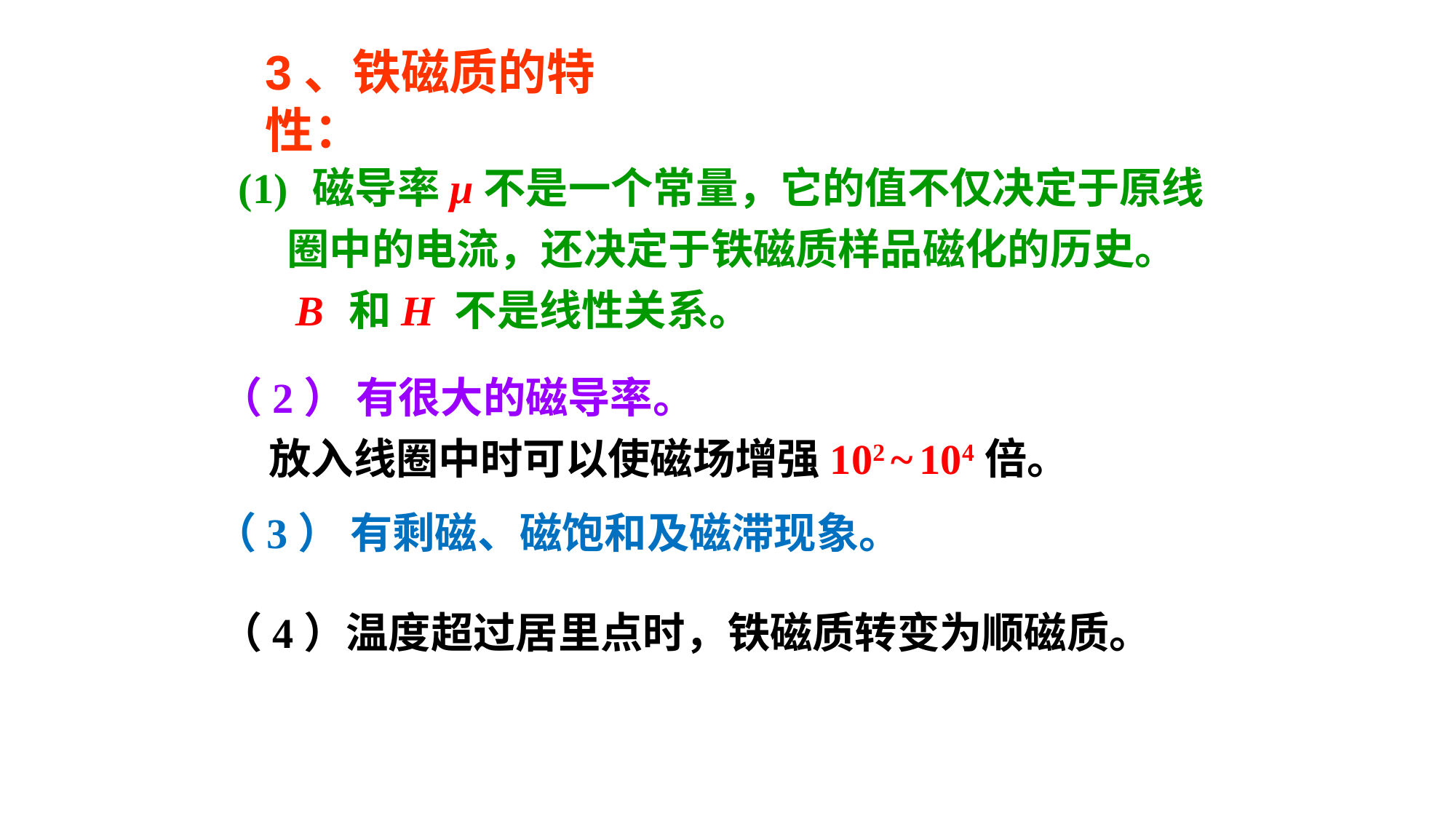

3、铁磁质的特性：
(1) 磁导率μ不是一个常量，它的值不仅决定于原线
    圈中的电流，还决定于铁磁质样品磁化的历史。
    B 和H 不是线性关系。
（2） 有很大的磁导率。
    放入线圈中时可以使磁场增强102 ~ 104倍。
（3） 有剩磁、磁饱和及磁滞现象。
（4）温度超过居里点时，铁磁质转变为顺磁质。